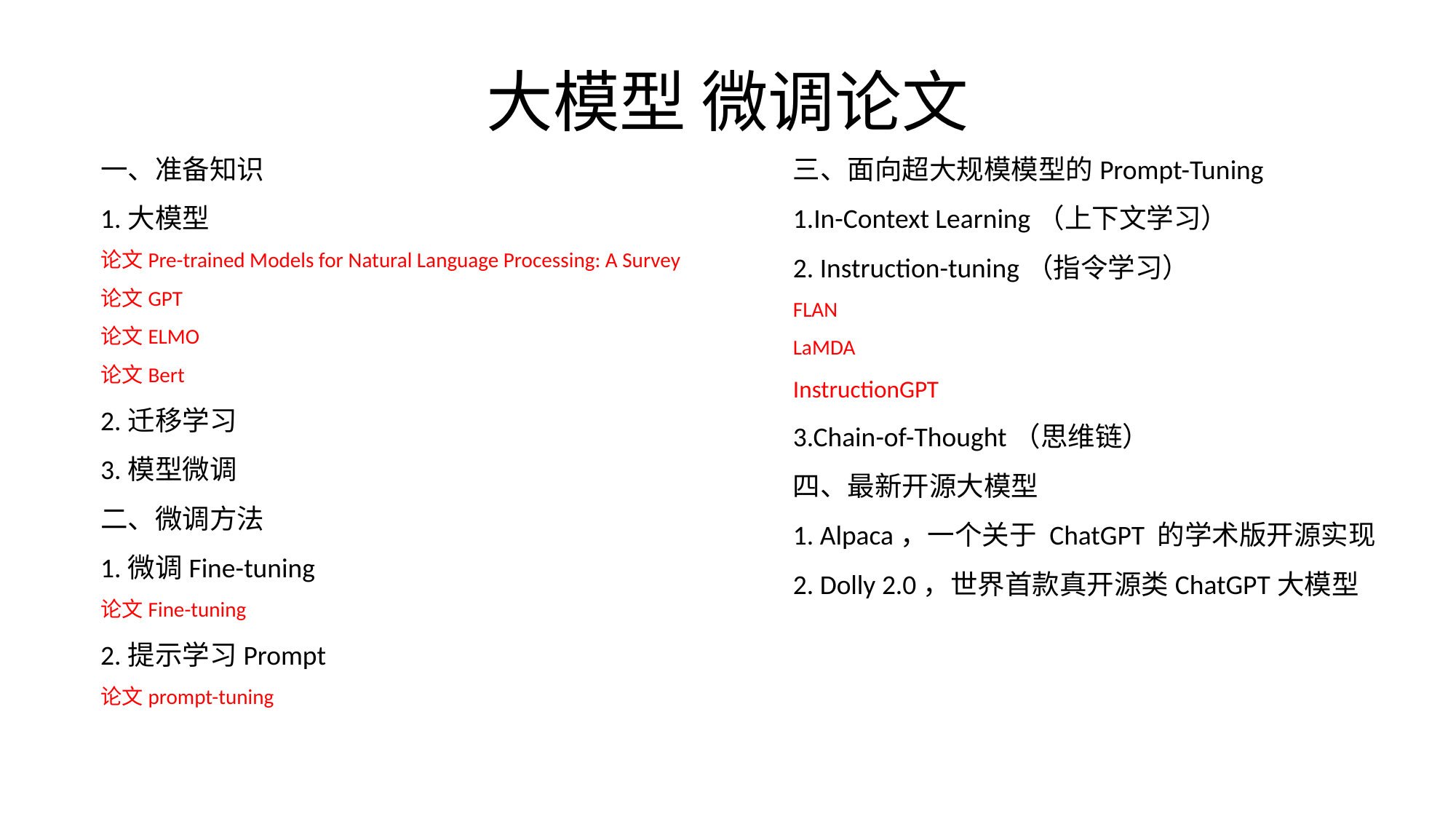

# 大模型 微调论文
一、准备知识
1.大模型
论文Pre-trained Models for Natural Language Processing: A Survey
论文GPT
论文ELMO
论文Bert
2.迁移学习
3.模型微调
二、微调方法
1.微调Fine-tuning
论文Fine-tuning
2.提示学习Prompt
论文prompt-tuning

三、面向超大规模模型的Prompt-Tuning
1.In-Context Learning（上下文学习）
2. Instruction-tuning（指令学习）
FLAN
LaMDA
InstructionGPT
3.Chain-of-Thought（思维链）
四、最新开源大模型
1. Alpaca，一个关于 ChatGPT 的学术版开源实现
2. Dolly 2.0，世界首款真开源类ChatGPT大模型